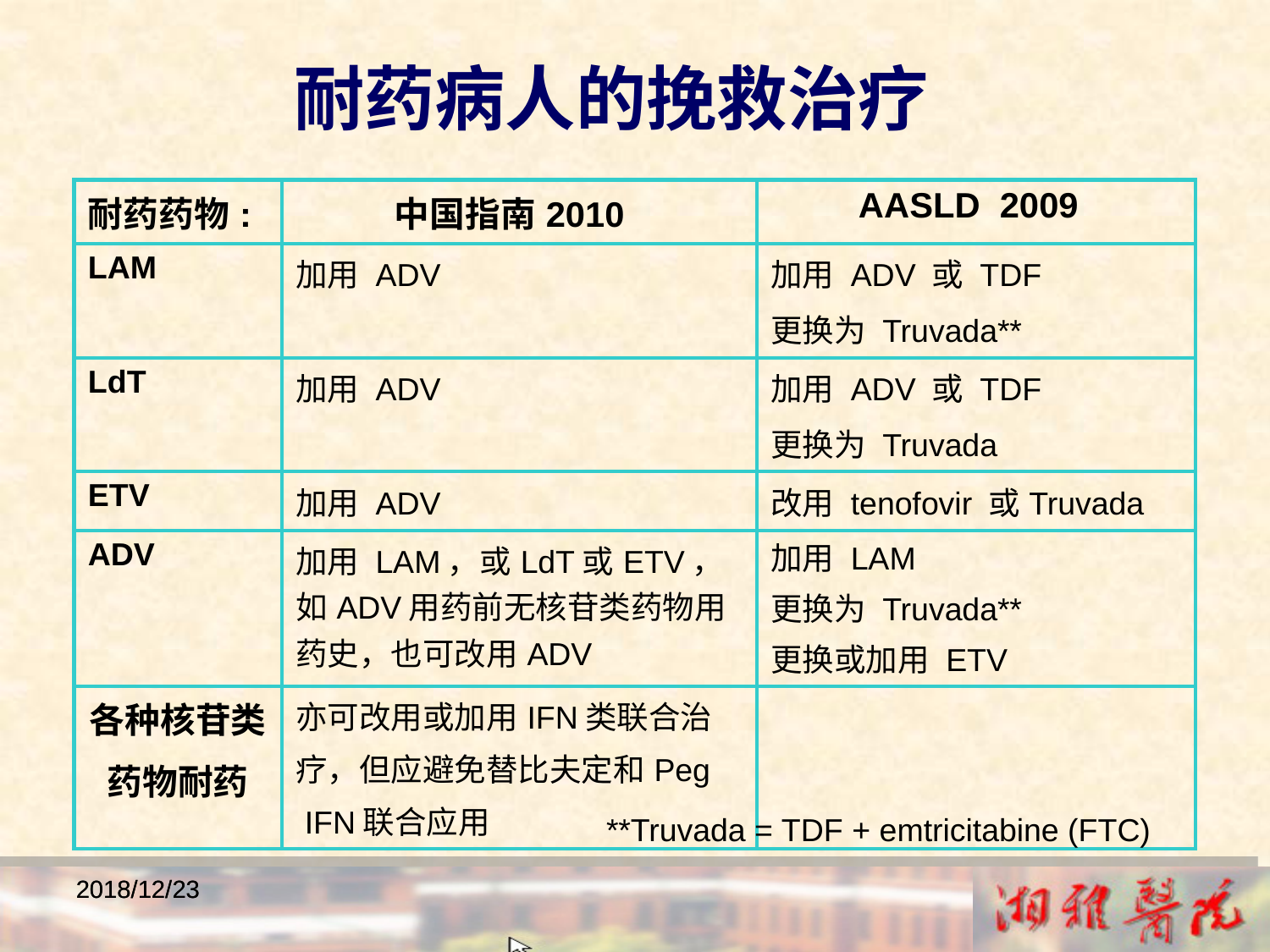

耐药病人的挽救治疗
| 耐药药物: | 中国指南2010 | AASLD 2009 |
| --- | --- | --- |
| LAM | 加用 ADV | 加用 ADV 或 TDF 更换为 Truvada\*\* |
| LdT | 加用 ADV | 加用 ADV 或 TDF 更换为 Truvada |
| ETV | 加用 ADV | 改用 tenofovir 或Truvada |
| ADV | 加用 LAM，或LdT或ETV，如ADV用药前无核苷类药物用药史，也可改用ADV | 加用 LAM 更换为 Truvada\*\* 更换或加用 ETV |
| 各种核苷类 药物耐药 | 亦可改用或加用IFN类联合治 疗，但应避免替比夫定和Peg IFN联合应用 |  |
**Truvada = TDF + emtricitabine (FTC)
2018/12/23
2018/12/23